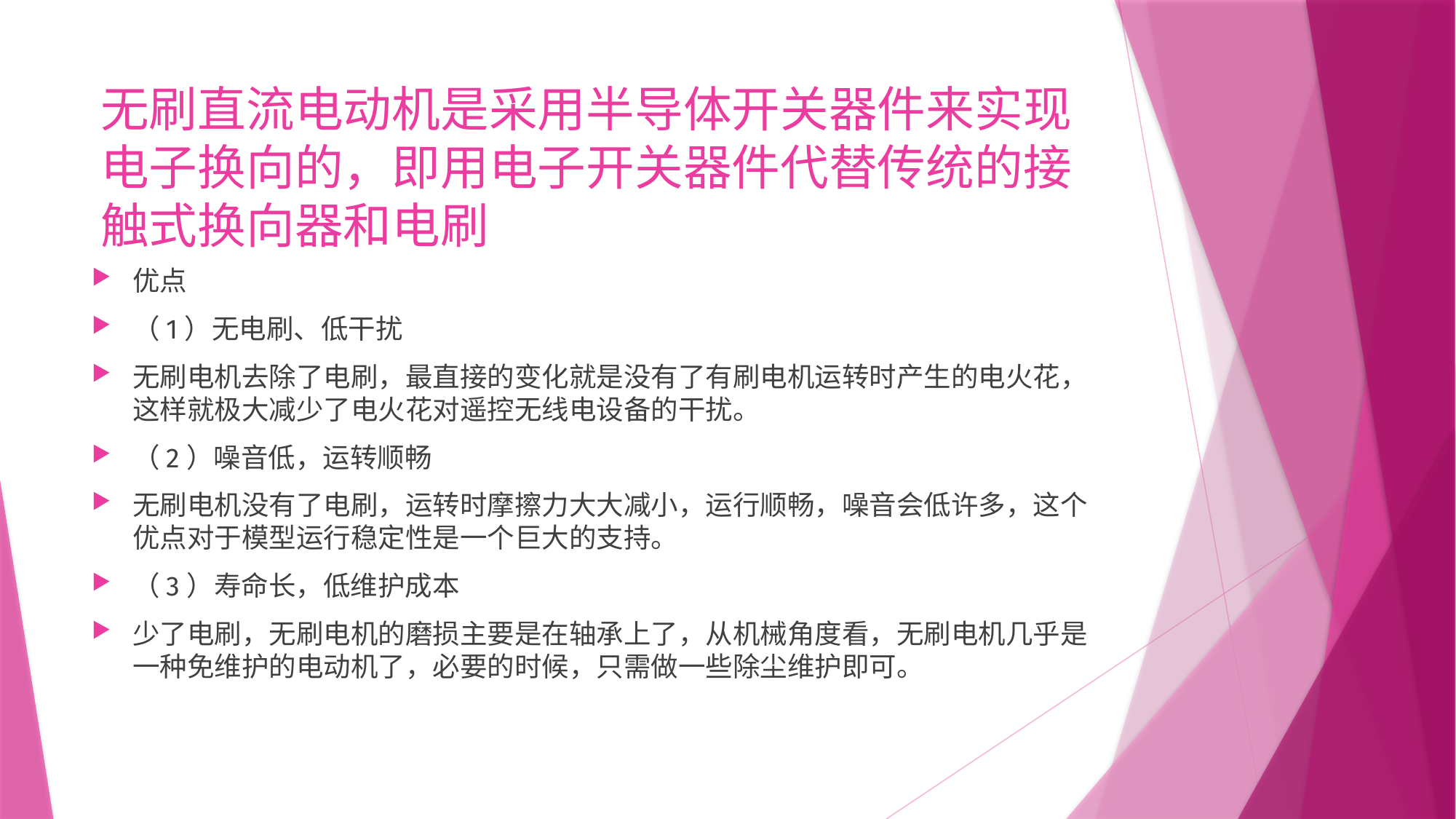

# 无刷直流电动机是采用半导体开关器件来实现电子换向的，即用电子开关器件代替传统的接触式换向器和电刷
优点
（1）无电刷、低干扰
无刷电机去除了电刷，最直接的变化就是没有了有刷电机运转时产生的电火花，这样就极大减少了电火花对遥控无线电设备的干扰。
（2）噪音低，运转顺畅
无刷电机没有了电刷，运转时摩擦力大大减小，运行顺畅，噪音会低许多，这个优点对于模型运行稳定性是一个巨大的支持。
（3）寿命长，低维护成本
少了电刷，无刷电机的磨损主要是在轴承上了，从机械角度看，无刷电机几乎是一种免维护的电动机了，必要的时候，只需做一些除尘维护即可。